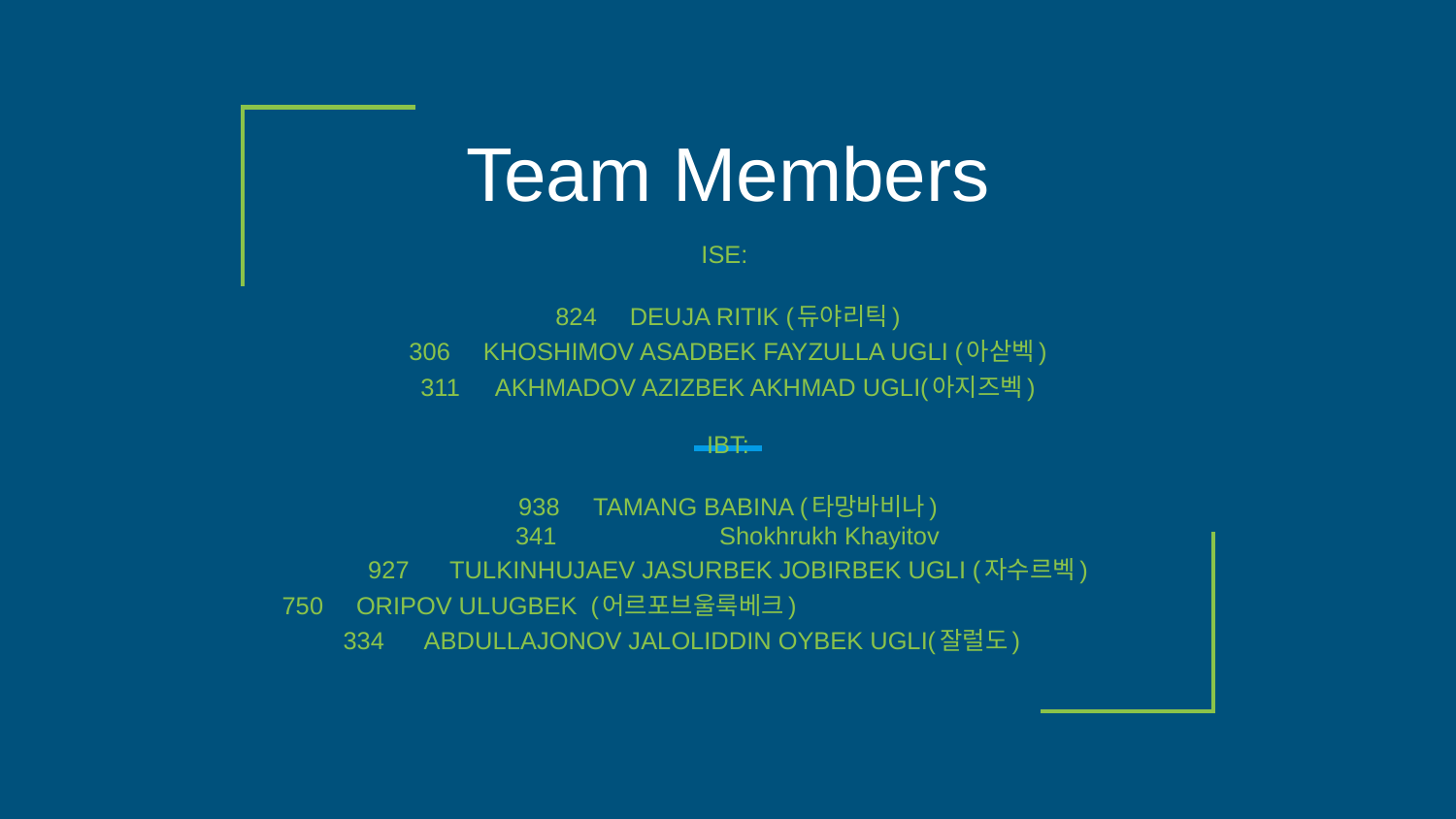

# Team Members
ISE:

824	DEUJA RITIK (듀야리틱)
306	KHOSHIMOV ASADBEK FAYZULLA UGLI (아삳벡)
311	AKHMADOV AZIZBEK AKHMAD UGLI(아지즈벡)

IBT:

938     TAMANG BABINA (타망바비나)
341                        Shokhrukh Khayitov
927      TULKINHUJAEV JASURBEK JOBIRBEK UGLI (자수르벡)
750	ORIPOV ULUGBEK  (어르포브울룩베크)
334      ABDULLAJONOV JALOLIDDIN OYBEK UGLI(잘럴도)